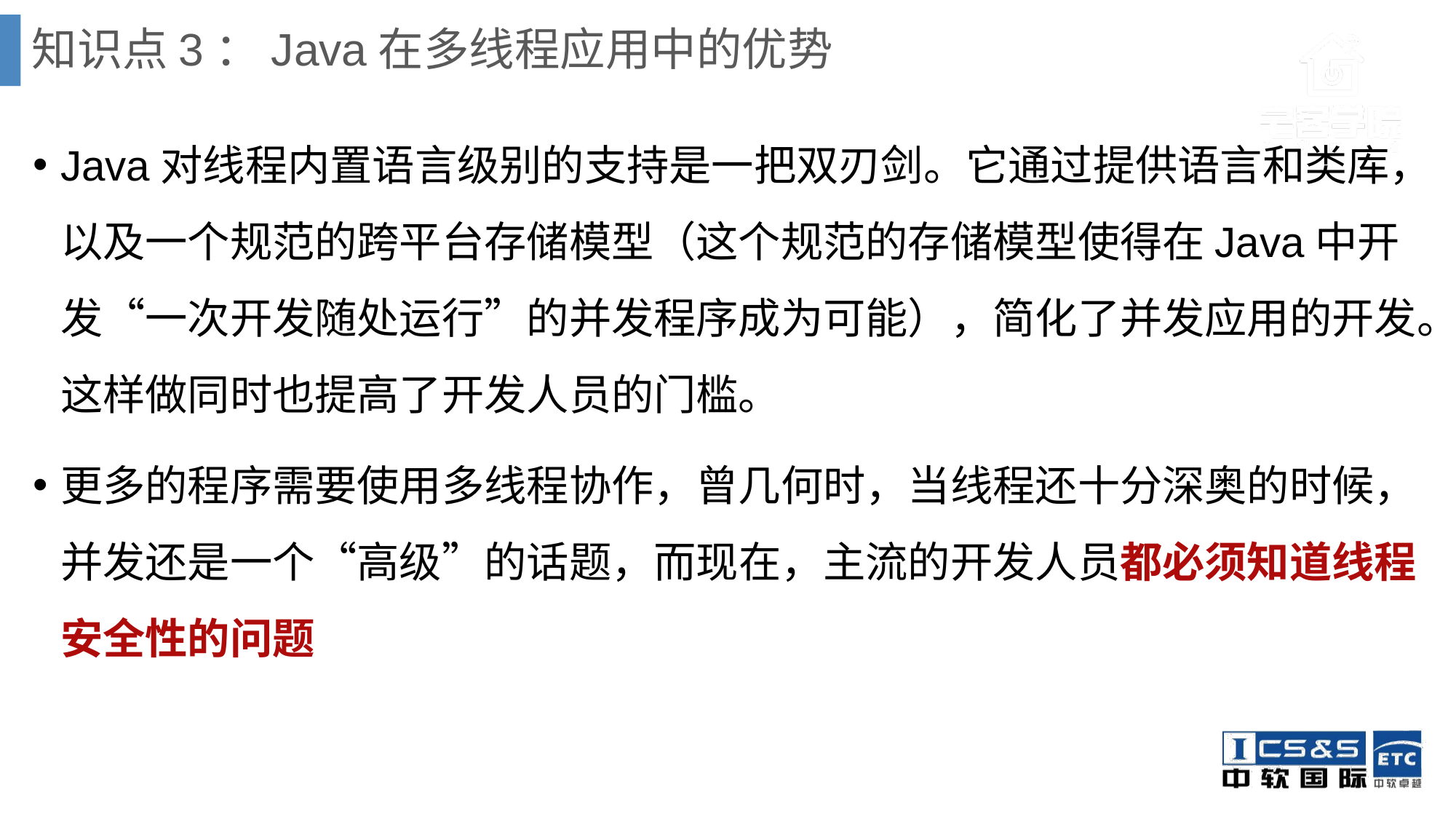

# 知识点3：Java在多线程应用中的优势
Java对线程内置语言级别的支持是一把双刃剑。它通过提供语言和类库，以及一个规范的跨平台存储模型（这个规范的存储模型使得在Java中开发“一次开发随处运行”的并发程序成为可能），简化了并发应用的开发。这样做同时也提高了开发人员的门槛。
更多的程序需要使用多线程协作，曾几何时，当线程还十分深奥的时候，并发还是一个“高级”的话题，而现在，主流的开发人员都必须知道线程安全性的问题